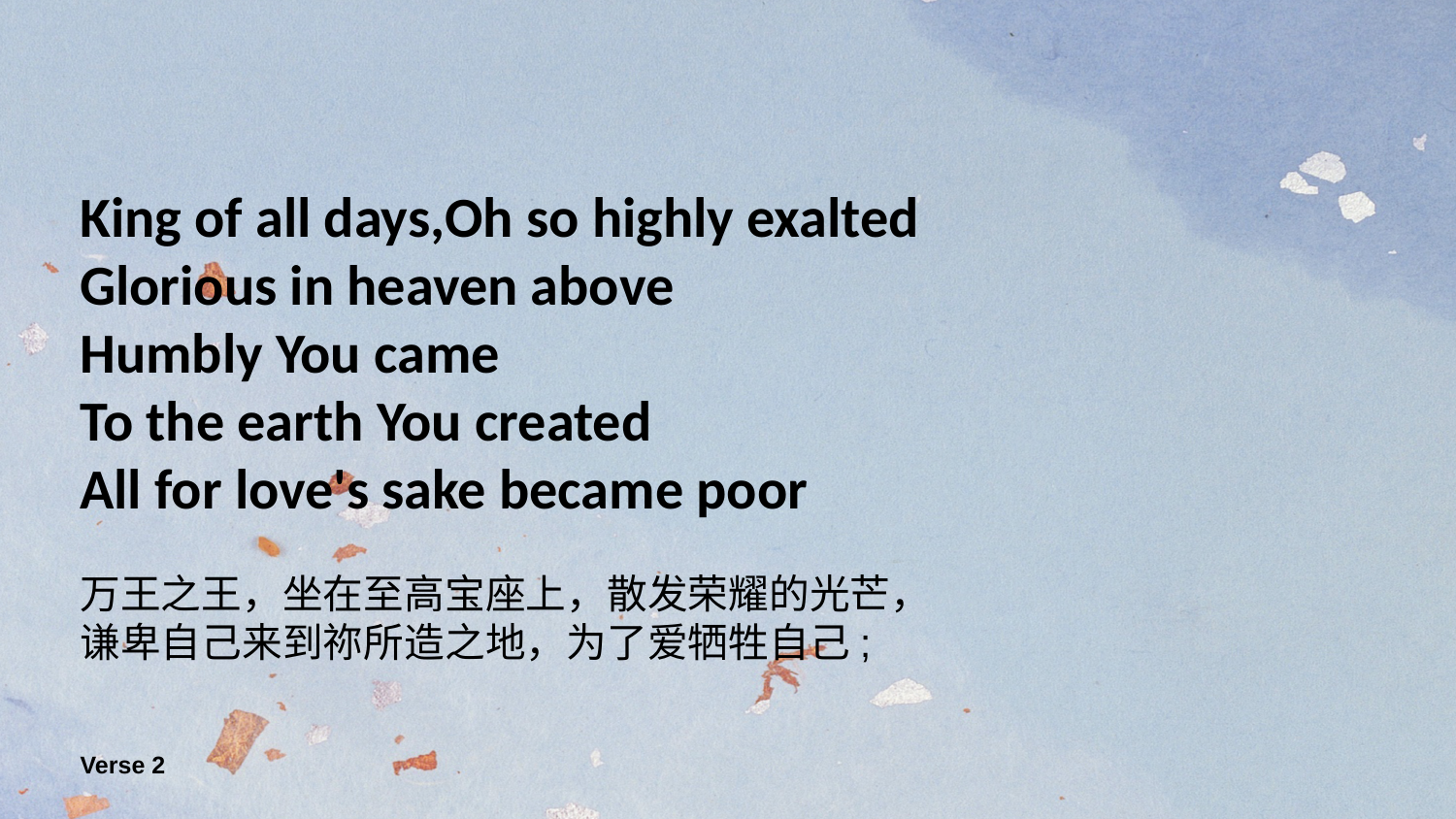

King of all days,Oh so highly exalted
Glorious in heaven above
Humbly You came
To the earth You created
All for love's sake became poor

万王之王，坐在至高宝座上，散发荣耀的光芒，
谦卑自己来到祢所造之地，为了爱牺牲自己;
Verse 2